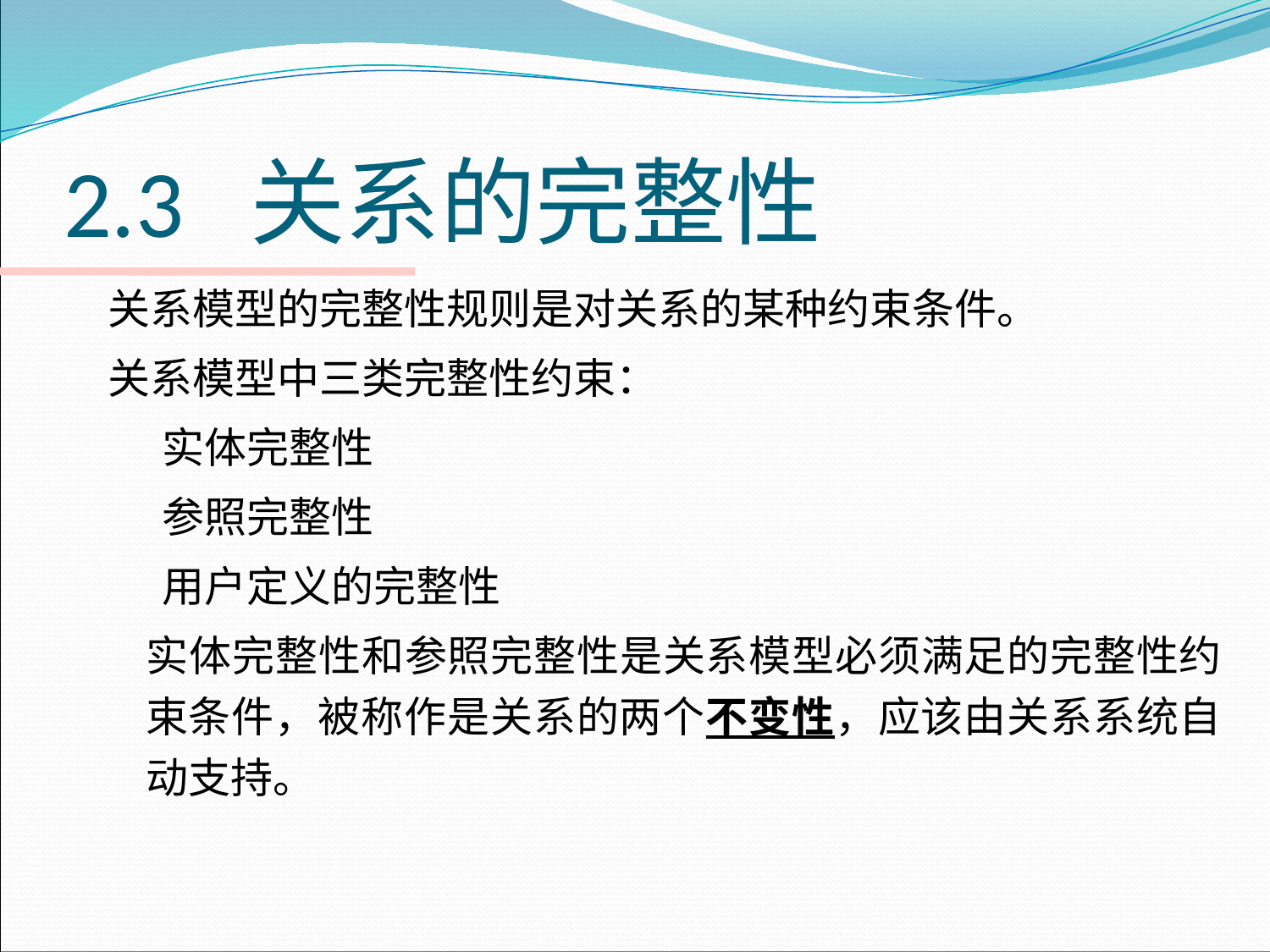

# 2.3  关系的完整性
关系模型的完整性规则是对关系的某种约束条件。
关系模型中三类完整性约束：
实体完整性
参照完整性
用户定义的完整性
	实体完整性和参照完整性是关系模型必须满足的完整性约束条件，被称作是关系的两个不变性，应该由关系系统自动支持。

136